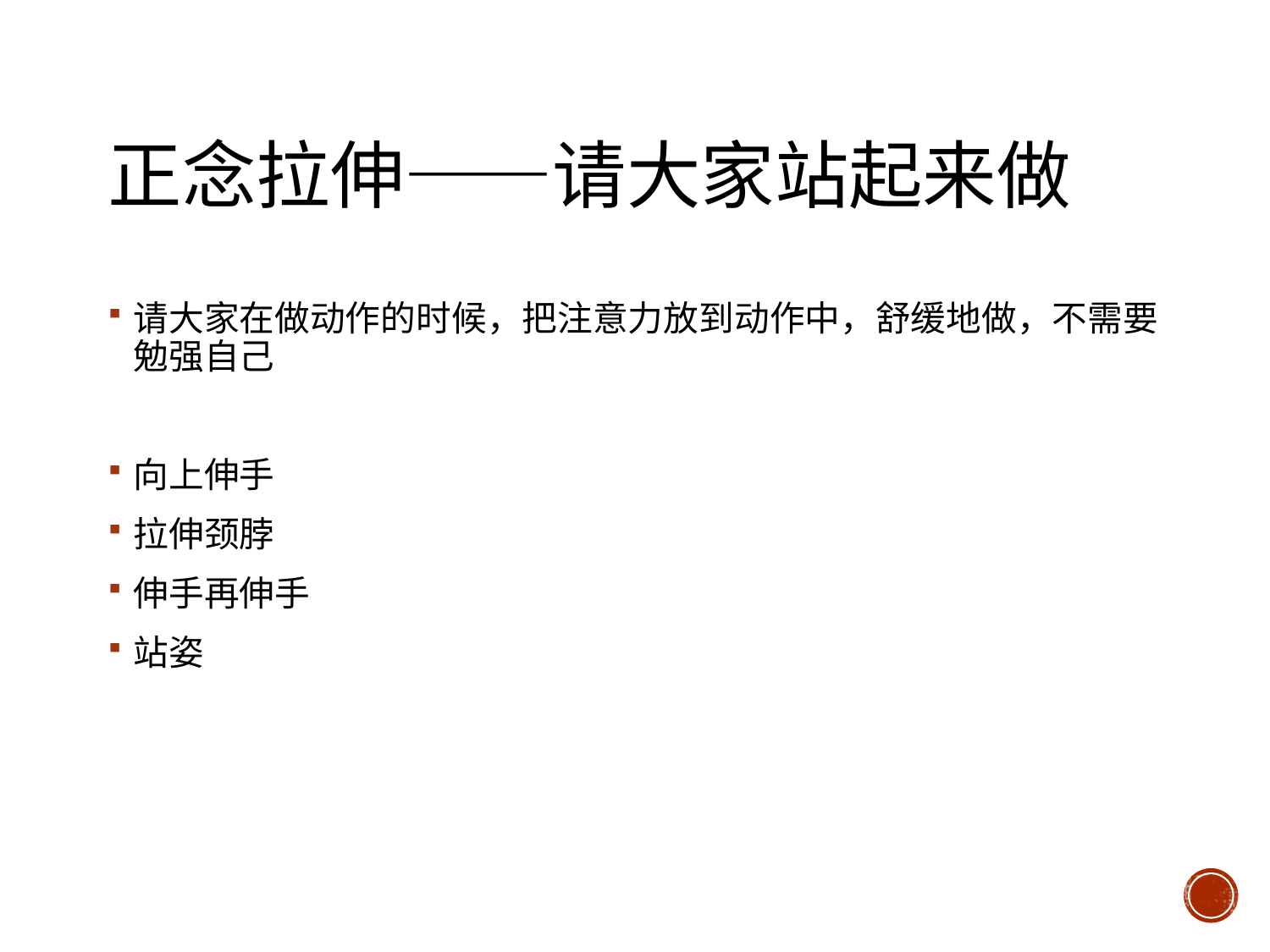

# 正念拉伸——请大家站起来做
请大家在做动作的时候，把注意力放到动作中，舒缓地做，不需要勉强自己

向上伸手
拉伸颈脖
伸手再伸手
站姿